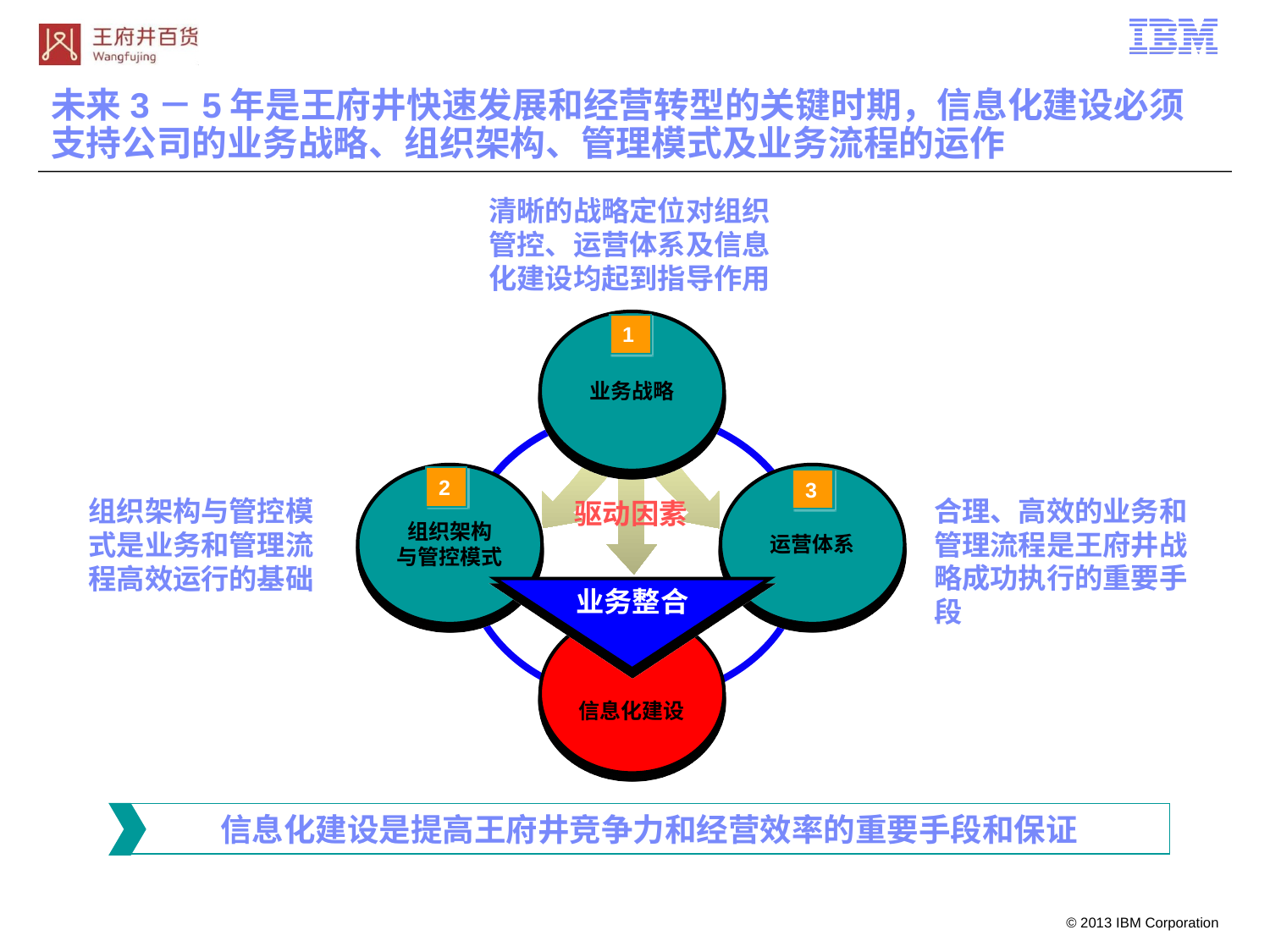

未来3－5年是王府井快速发展和经营转型的关键时期，信息化建设必须支持公司的业务战略、组织架构、管理模式及业务流程的运作
清晰的战略定位对组织管控、运营体系及信息化建设均起到指导作用
业务战略
1

组织架构
与管控模式
运营体系
2
3
合理、高效的业务和管理流程是王府井战略成功执行的重要手段
组织架构与管控模式是业务和管理流程高效运行的基础
驱动因素
业务整合

信息化建设
信息化建设是提高王府井竞争力和经营效率的重要手段和保证

95